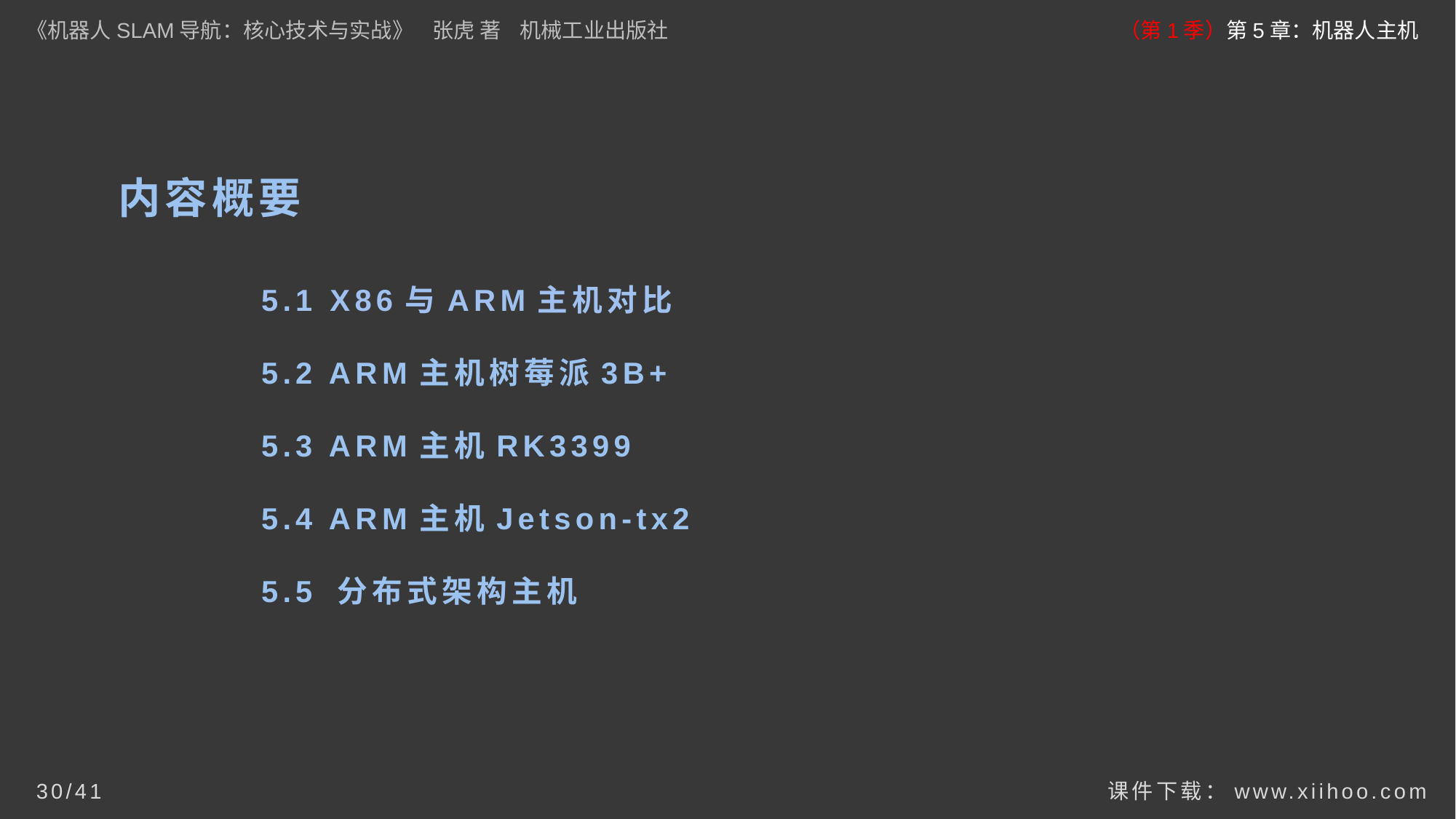

《机器人SLAM导航：核心技术与实战》    张虎 著    机械工业出版社
（第1季）第5章：机器人主机
# 内容概要
5.1 X86与ARM主机对比
5.2 ARM主机树莓派3B+
5.3 ARM主机RK3399
5.4 ARM主机Jetson-tx2
5.5 分布式架构主机
课件下载：www.xiihoo.com
30/41